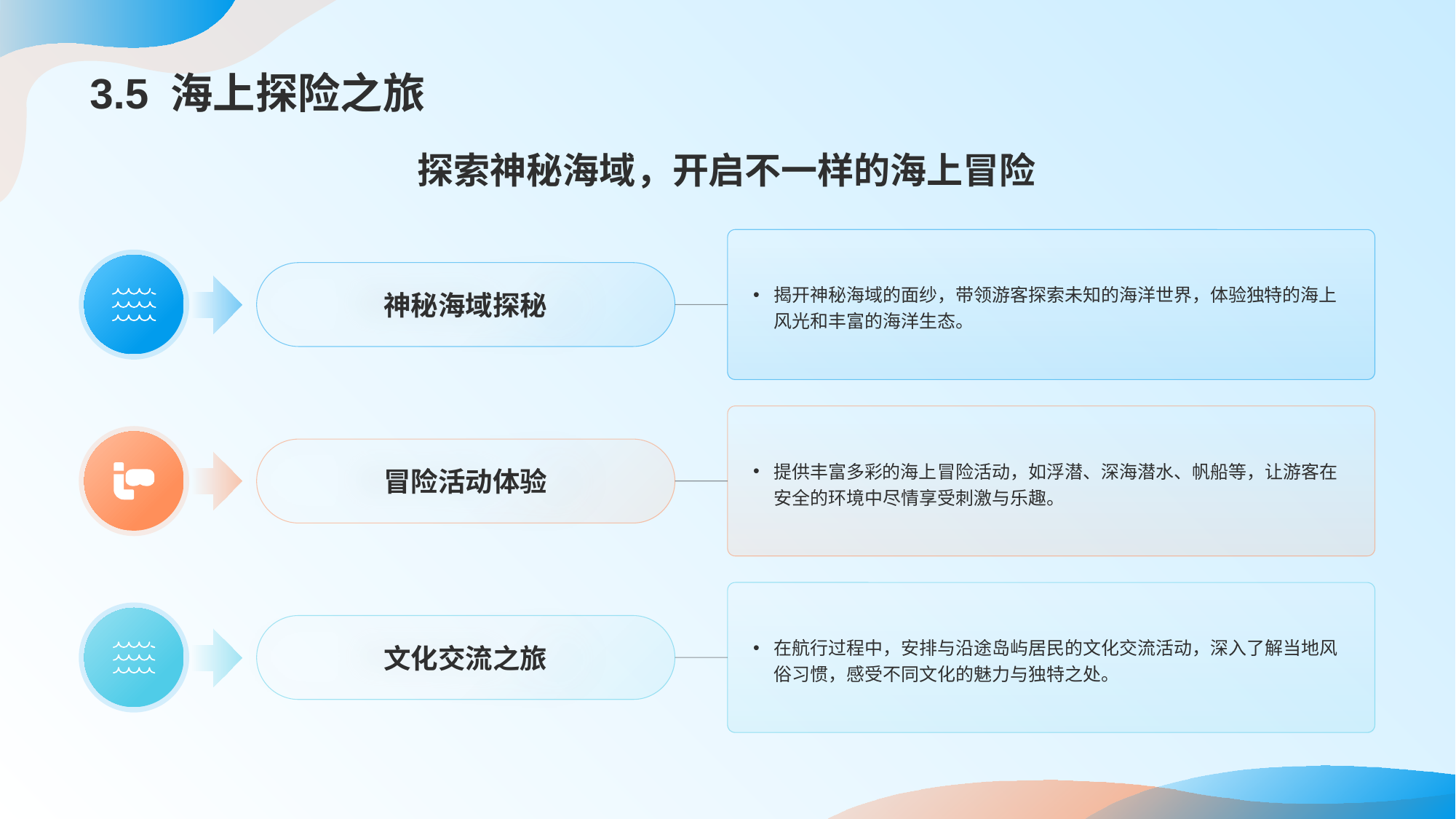

# 3.5 海上探险之旅
探索神秘海域，开启不一样的海上冒险

揭开神秘海域的面纱，带领游客探索未知的海洋世界，体验独特的海上风光和丰富的海洋生态。

神秘海域探秘

提供丰富多彩的海上冒险活动，如浮潜、深海潜水、帆船等，让游客在安全的环境中尽情享受刺激与乐趣。

冒险活动体验

在航行过程中，安排与沿途岛屿居民的文化交流活动，深入了解当地风俗习惯，感受不同文化的魅力与独特之处。

文化交流之旅